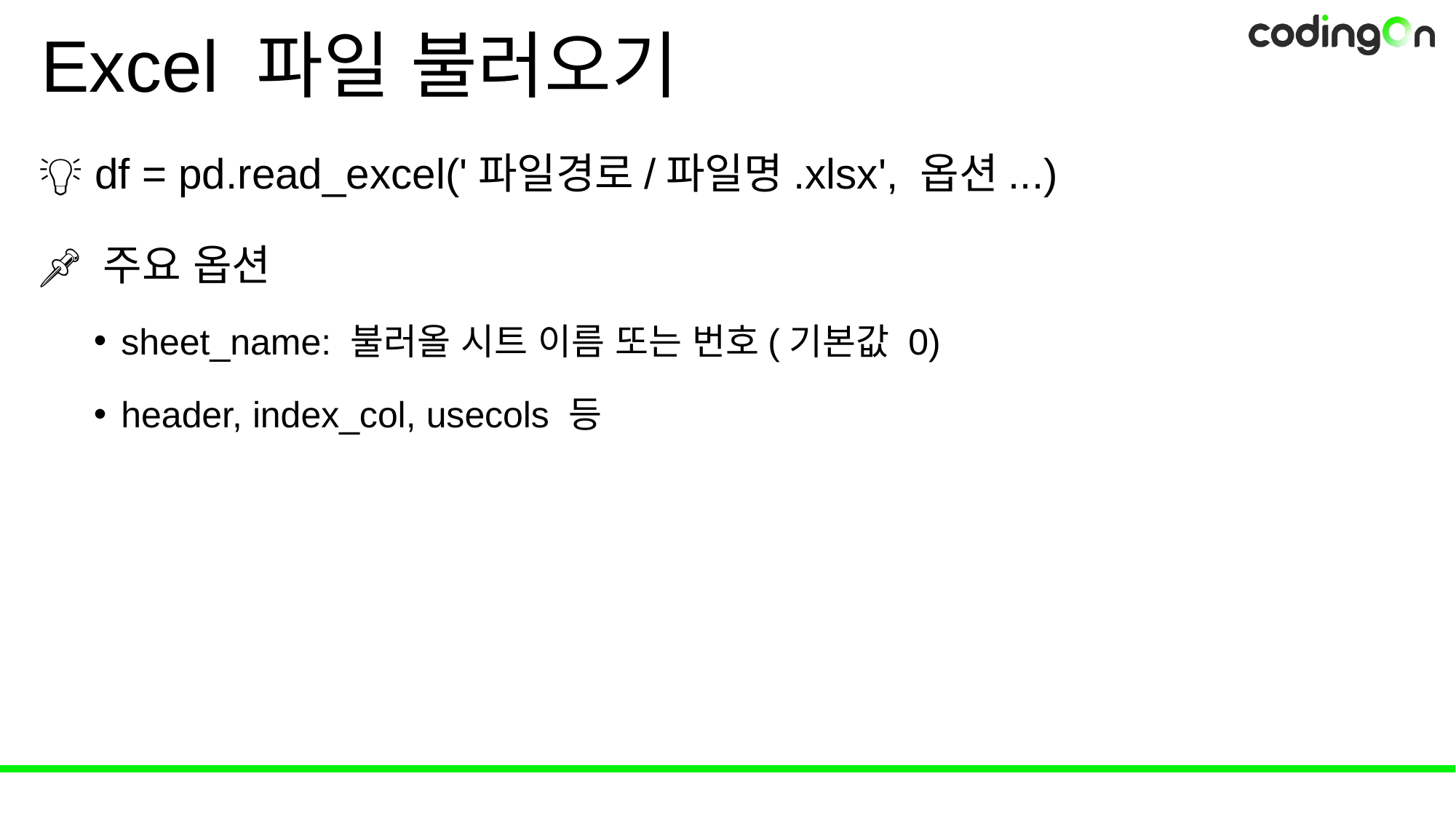

# Excel 파일 불러오기
💡 df = pd.read_excel('파일경로/파일명.xlsx', 옵션...)
📌 주요 옵션
sheet_name: 불러올 시트 이름 또는 번호(기본값 0)
header, index_col, usecols 등